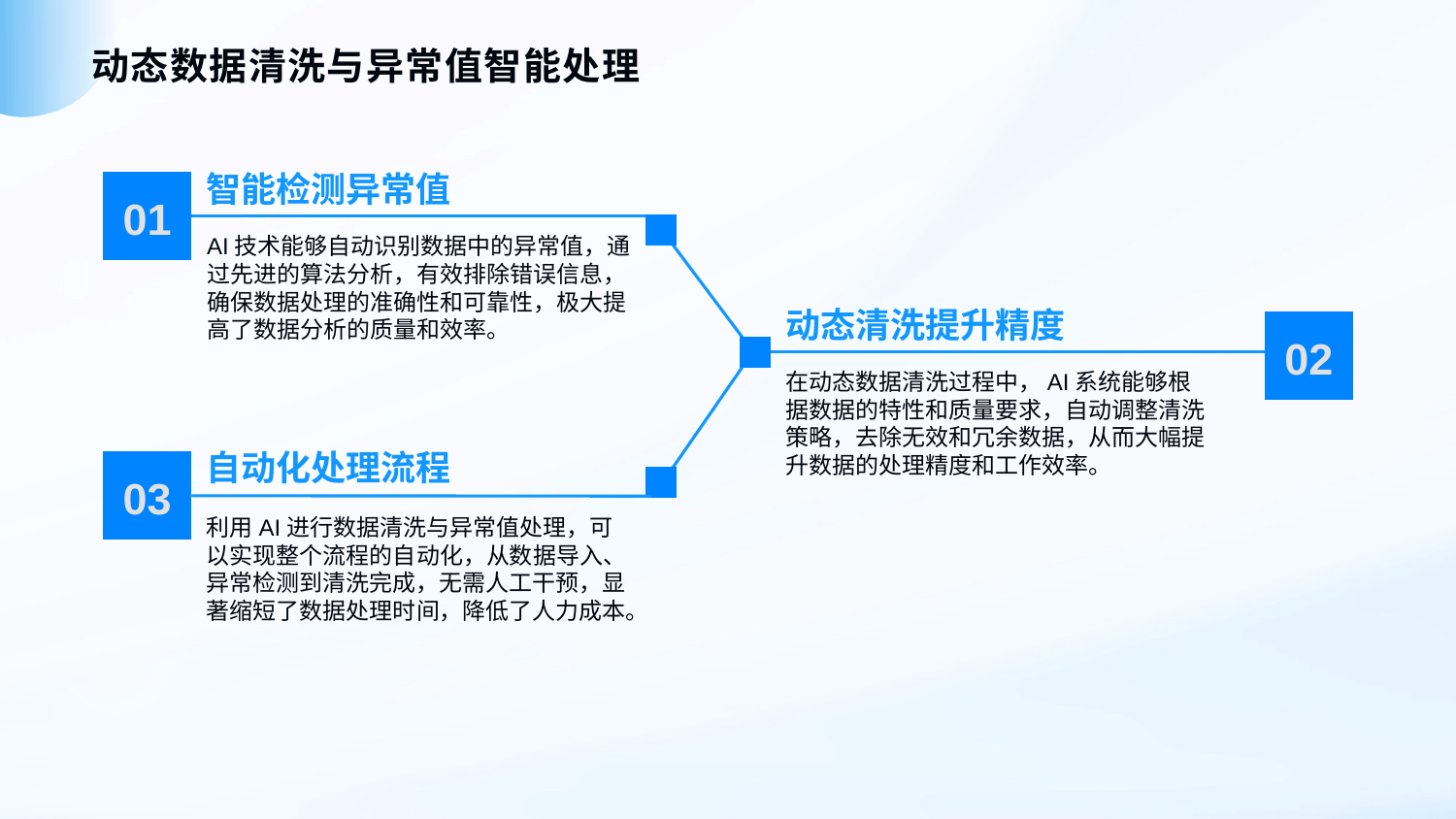

动态数据清洗与异常值智能处理
智能检测异常值

01

AI技术能够自动识别数据中的异常值，通过先进的算法分析，有效排除错误信息，确保数据处理的准确性和可靠性，极大提高了数据分析的质量和效率。

动态清洗提升精度

02

在动态数据清洗过程中，AI系统能够根据数据的特性和质量要求，自动调整清洗策略，去除无效和冗余数据，从而大幅提升数据的处理精度和工作效率。

自动化处理流程

03

利用AI进行数据清洗与异常值处理，可以实现整个流程的自动化，从数据导入、异常检测到清洗完成，无需人工干预，显著缩短了数据处理时间，降低了人力成本。